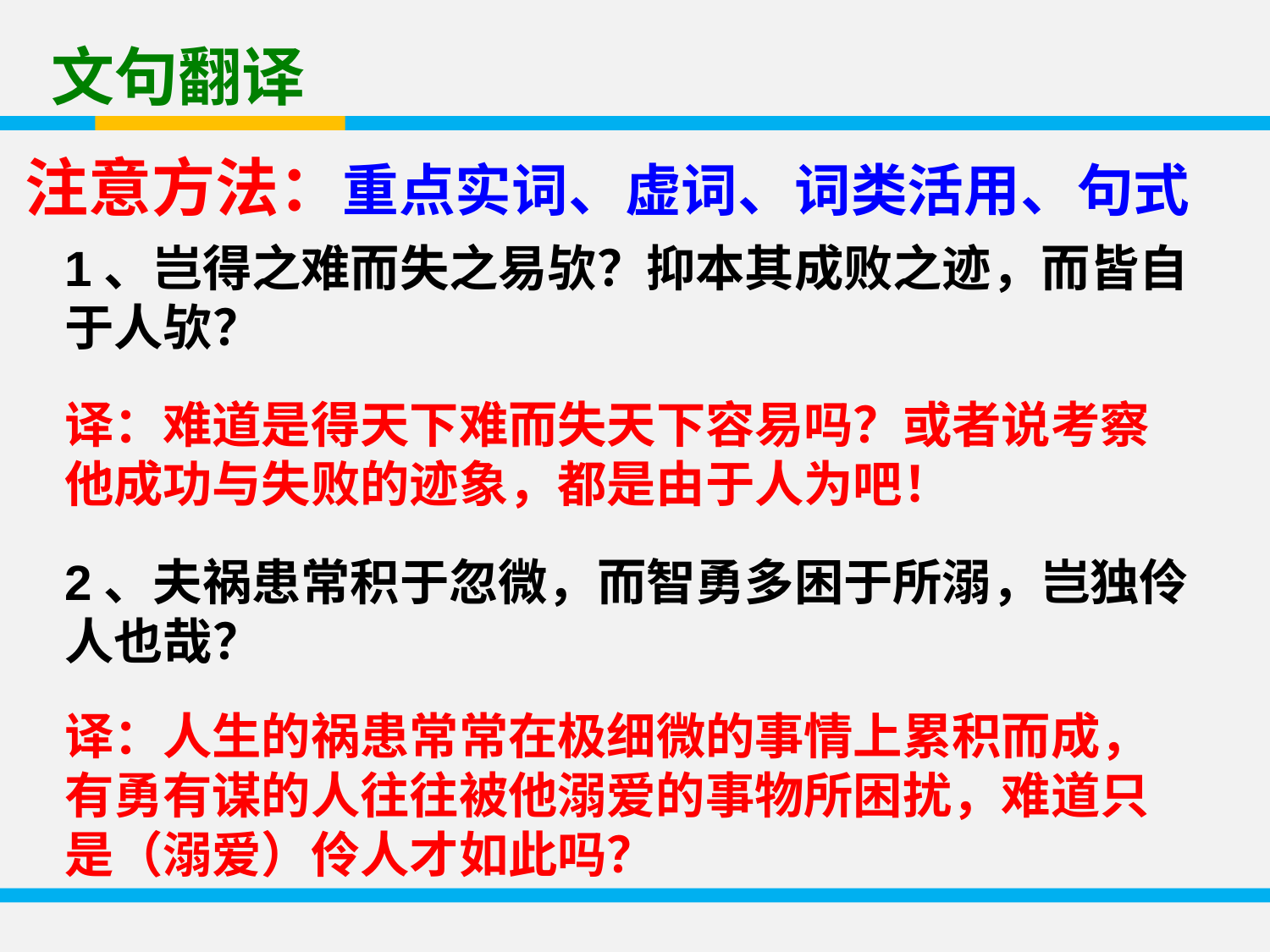

文句翻译

注意方法：重点实词、虚词、词类活用、句式
1、岂得之难而失之易欤？抑本其成败之迹，而皆自于人欤？
译：难道是得天下难而失天下容易吗？或者说考察他成功与失败的迹象，都是由于人为吧！
2、夫祸患常积于忽微，而智勇多困于所溺，岂独伶人也哉？
译：人生的祸患常常在极细微的事情上累积而成，有勇有谋的人往往被他溺爱的事物所困扰，难道只是（溺爱）伶人才如此吗？